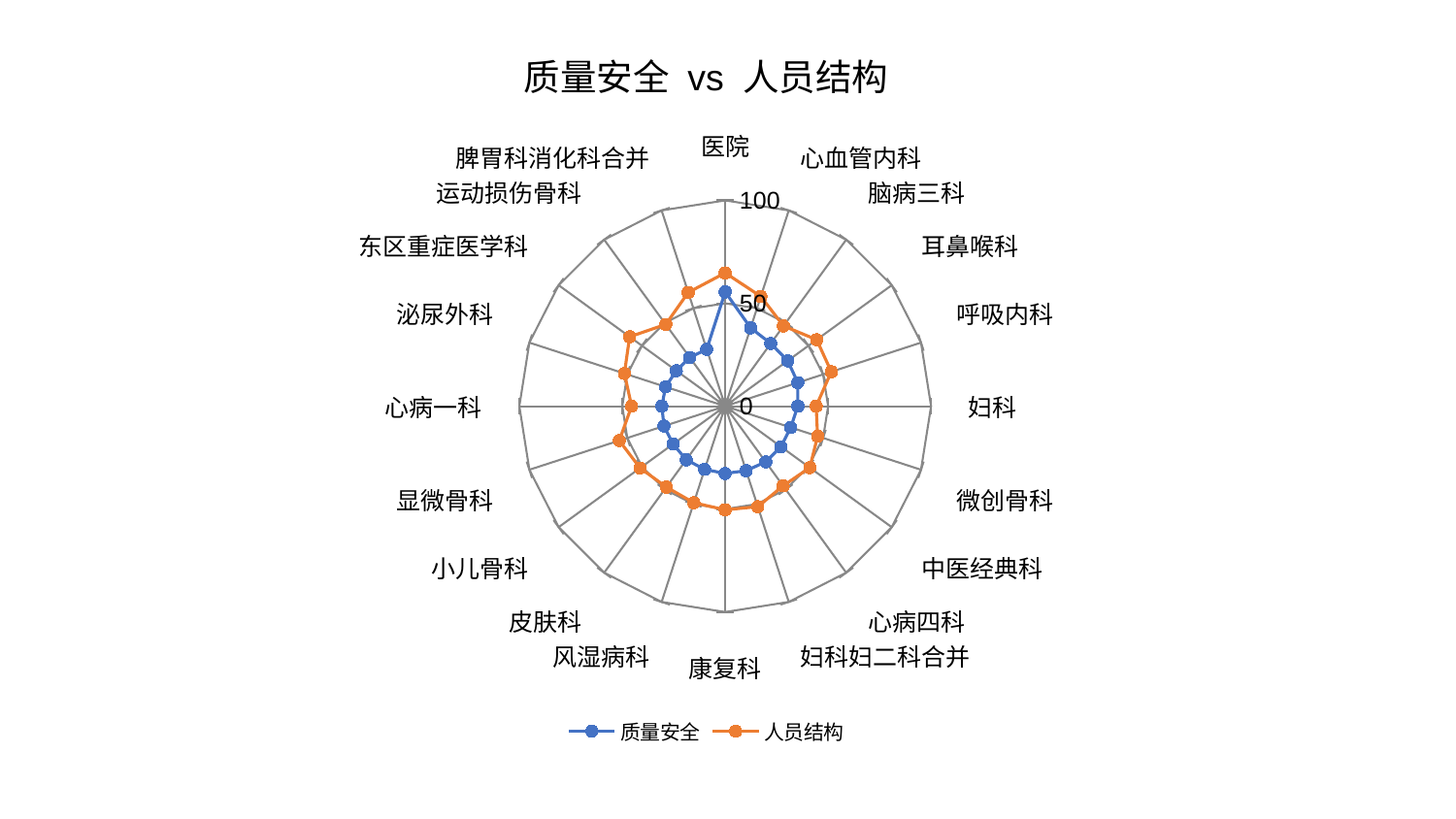

### Chart: 质量安全 vs 人员结构

| Category | 质量安全 | 人员结构 |
|---|---|---|
| 医院 | 55.53573143003357 | 64.75513594478444 |
| 心血管内科 | 40.010348882490824 | 56.064903133554466 |
| 脑病三科 | 37.67278953642697 | 48.186462165227766 |
| 耳鼻喉科 | 37.54425420958655 | 54.952689736260574 |
| 呼吸内科 | 37.10581469532677 | 54.211917862500215 |
| 妇科 | 35.29941768756632 | 44.18728977922943 |
| 微创骨科 | 33.51220068248155 | 47.21520574293188 |
| 中医经典科 | 33.48598555279222 | 50.80267975981839 |
| 心病四科 | 33.47168228877102 | 47.868313063131794 |
| 妇科妇二科合并 | 32.93444785575386 | 51.34032141233851 |
| 康复科 | 32.69029301288871 | 50.36358312006537 |
| 风湿病科 | 32.30940075233775 | 49.34335803487354 |
| 皮肤科 | 32.19849866023047 | 48.59919791032237 |
| 小儿骨科 | 31.30901183134036 | 51.12363319211487 |
| 显微骨科 | 31.266453322815018 | 54.1013829248045 |
| 心病一科 | 30.76481410432205 | 45.45362838522545 |
| 泌尿外科 | 30.452797761024005 | 51.489281861305436 |
| 东区重症医学科 | 29.352649953162334 | 57.370575477109355 |
| 运动损伤骨科 | 29.30813133238761 | 49.12749197619672 |
| 脾胃科消化科合并 | 29.021374797837545 | 58.113676648577716 |
5